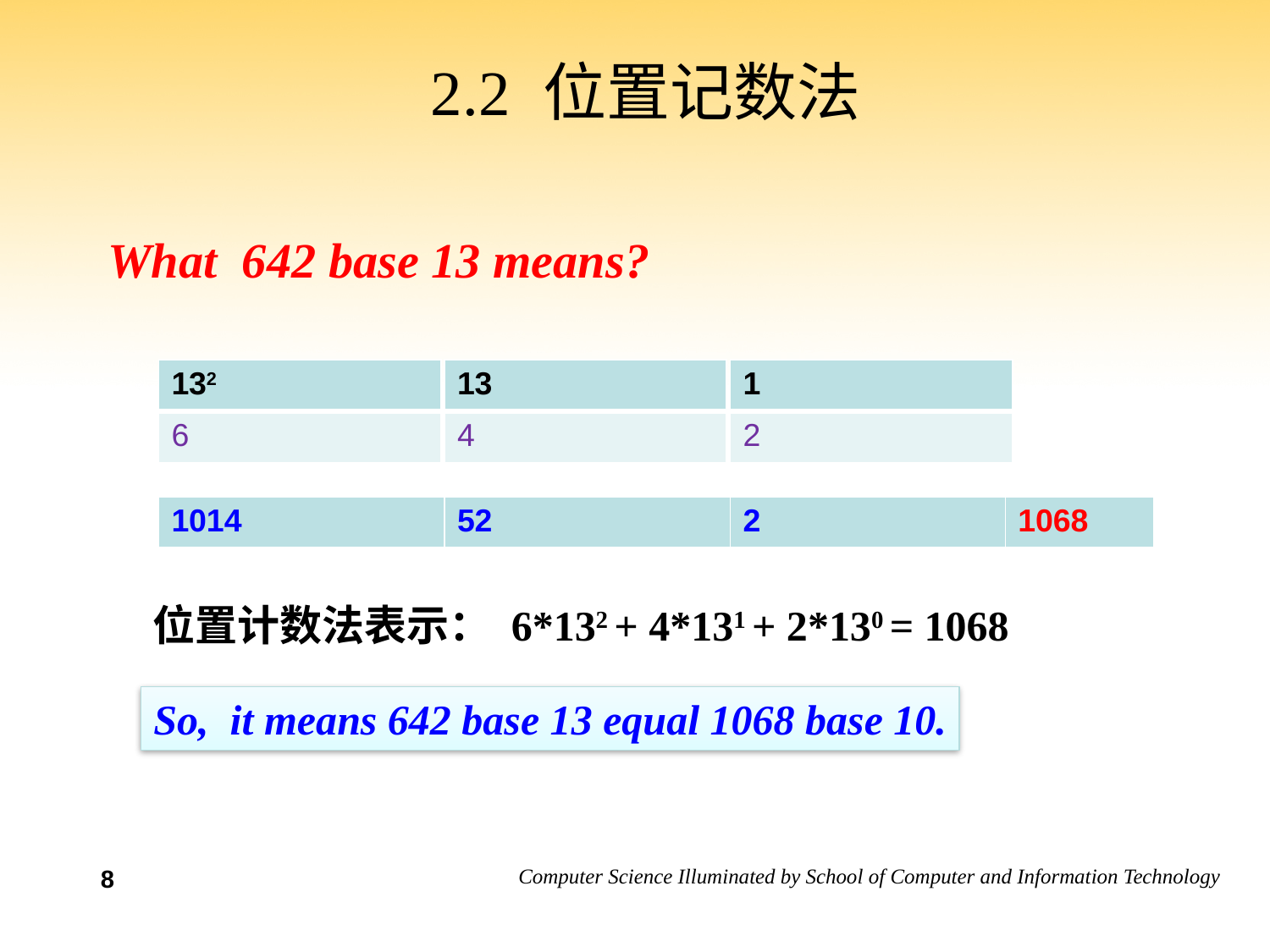

# 2.2 位置记数法
What  642 base 13 means?

| 132 |
| --- |
| 6 |
| 13 |
| --- |
| 4 |
| 1 |
| --- |
| 2 |
| 1014 | 52 | 2 | 1068 |
| --- | --- | --- | --- |
位置计数法表示： 6*132 + 4*131 + 2*130 = 1068
So,  it means 642 base 13 equal 1068 base 10.
8
6
8